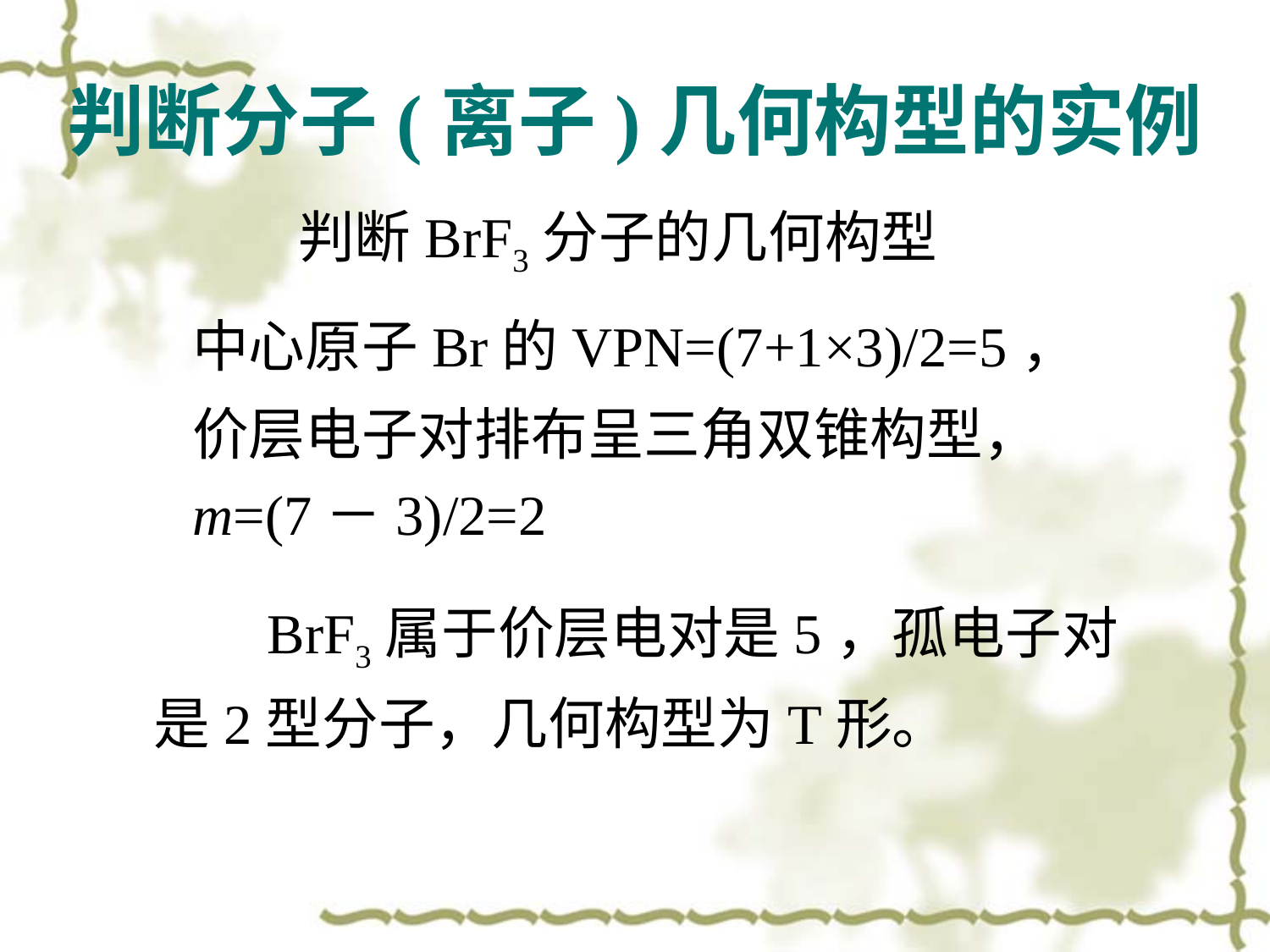

# 判断分子(离子)几何构型的实例
判断BrF3分子的几何构型
中心原子Br的VPN=(7+1×3)/2=5，
价层电子对排布呈三角双锥构型，
m=(7－3)/2=2
        BrF3属于价层电对是5，孤电子对是2型分子，几何构型为T形。